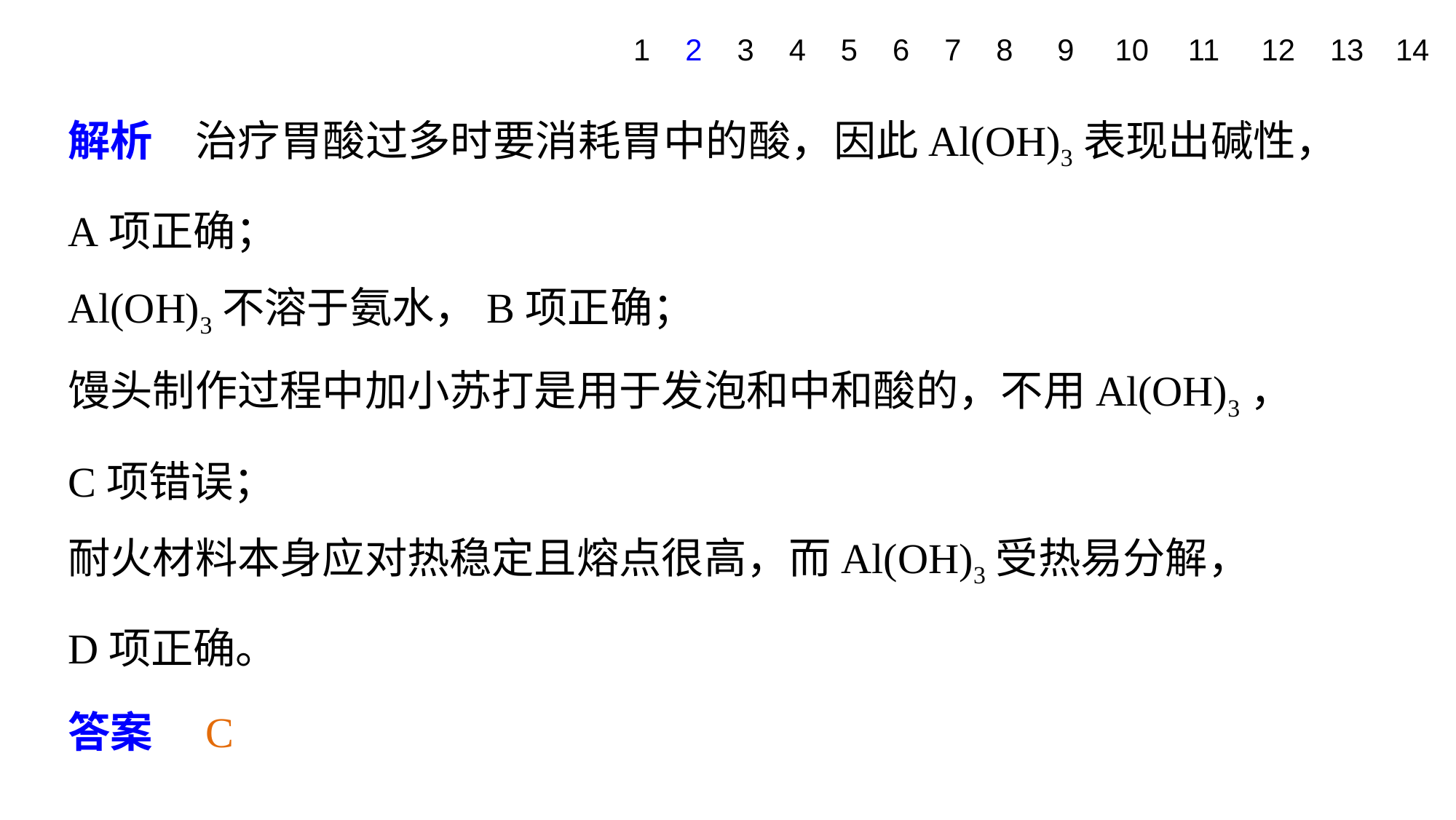

1
2
3
4
5
6
7
8
9
10
11
12
13
14
解析　治疗胃酸过多时要消耗胃中的酸，因此Al(OH)3表现出碱性，A项正确；
Al(OH)3不溶于氨水，B项正确；
馒头制作过程中加小苏打是用于发泡和中和酸的，不用Al(OH)3，
C项错误；
耐火材料本身应对热稳定且熔点很高，而Al(OH)3受热易分解，
D项正确。
答案　C